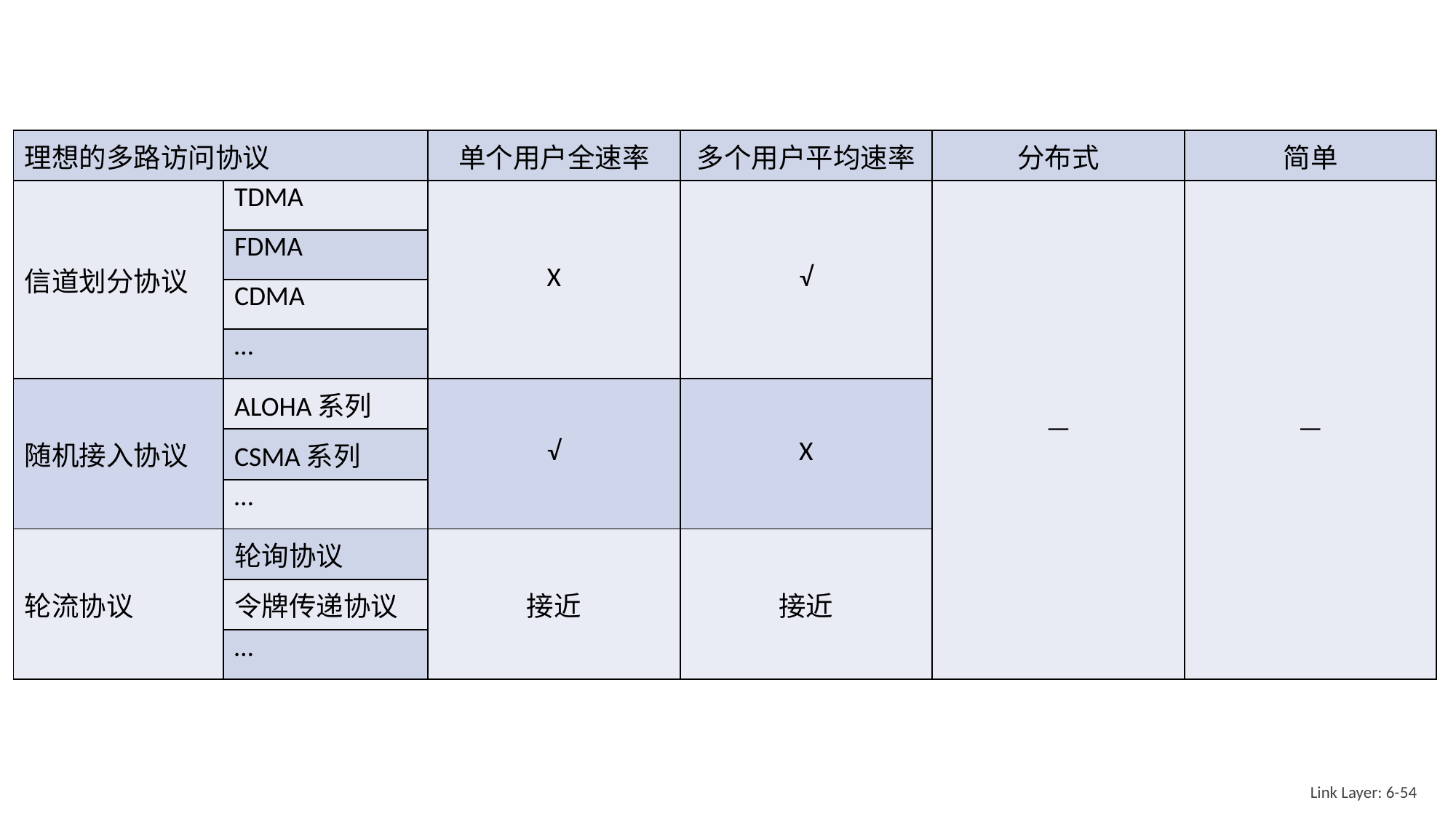

|  |  |  |  |  |  |
| --- | --- | --- | --- | --- | --- |
| 理想的多路访问协议 |  | 单个用户全速率 | 多个用户平均速率 | 分布式 | 简单 |
| 信道划分协议 | TDMA | X | √ | — | — |
| 信道划分协议 | FDMA |  |  |  |  |
|  | CDMA |  |  |  |  |
|  | … |  |  |  |  |
| 随机接入协议 | ALOHA系列 | √ | X |  |  |
|  | CSMA系列 |  |  |  |  |
|  | … |  |  |  |  |
| 轮流协议 | 轮询协议 | 接近 | 接近 |  |  |
|  | 令牌传递协议 |  |  |  |  |
|  | … |  |  |  |  |
Link Layer: 6-54